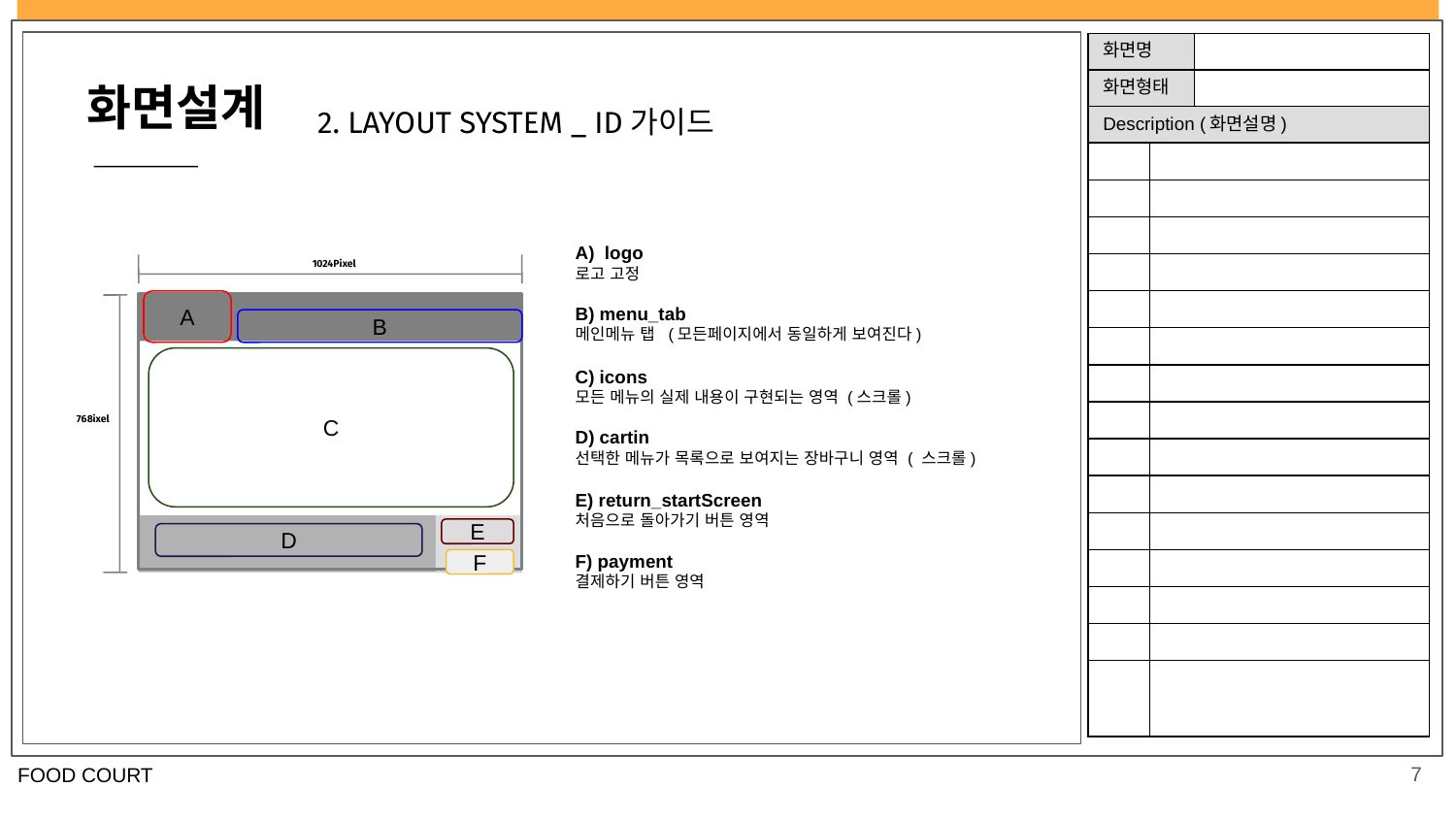

| 화면명 |  |  |
| --- | --- | --- |
| 화면형태 |  |  |
| Description (화면설명) |  |  |
|  |  |  |
|  |  |  |
|  |  |  |
|  |  |  |
|  |  |  |
|  |  |  |
|  |  |  |
|  |  |  |
|  |  |  |
|  |  |  |
|  |  |  |
|  |  |  |
|  |  |  |
|  |  |  |
|  |  |  |
화면설계
2. LAYOUT SYSTEM _ ID가이드
A)  logo
로고 고정

B) menu_tab
메인메뉴 탭  (모든페이지에서 동일하게 보여진다)

C) icons
모든 메뉴의 실제 내용이 구현되는 영역 (스크롤)

D) cartin
선택한 메뉴가 목록으로 보여지는 장바구니 영역 ( 스크롤)

E) return_startScreen
처음으로 돌아가기 버튼 영역

F) payment
결제하기 버튼 영역
1024Pixel

768ixel

A
B
C
E
D
F
7
FOOD COURT